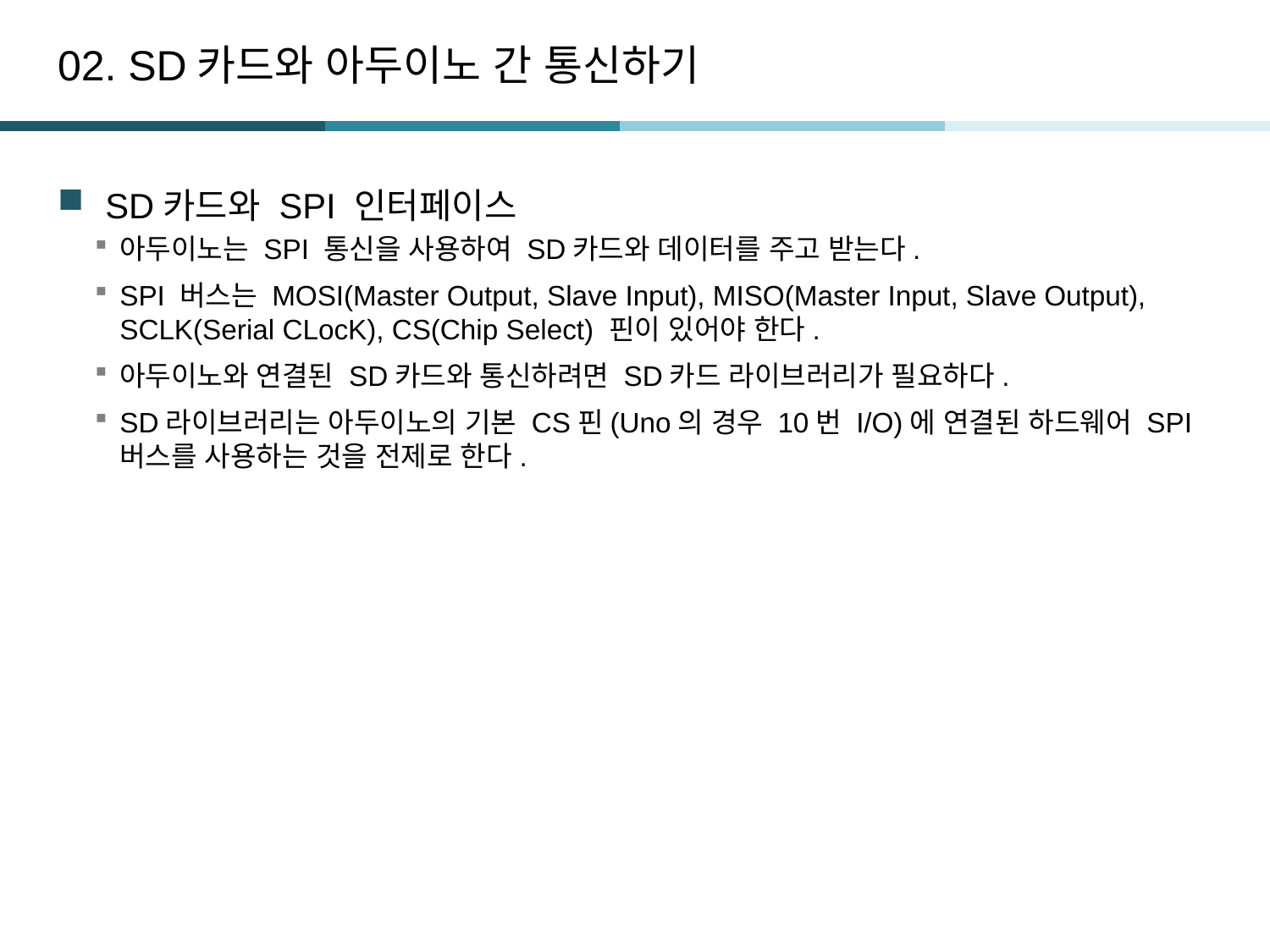

# 02. SD카드와 아두이노 간 통신하기
SD카드와 SPI 인터페이스
아두이노는 SPI 통신을 사용하여 SD카드와 데이터를 주고 받는다.
SPI 버스는 MOSI(Master Output, Slave Input), MISO(Master Input, Slave Output), SCLK(Serial CLocK), CS(Chip Select) 핀이 있어야 한다.
아두이노와 연결된 SD카드와 통신하려면 SD카드 라이브러리가 필요하다.
SD라이브러리는 아두이노의 기본 CS핀(Uno의 경우 10번 I/O)에 연결된 하드웨어 SPI 버스를 사용하는 것을 전제로 한다.